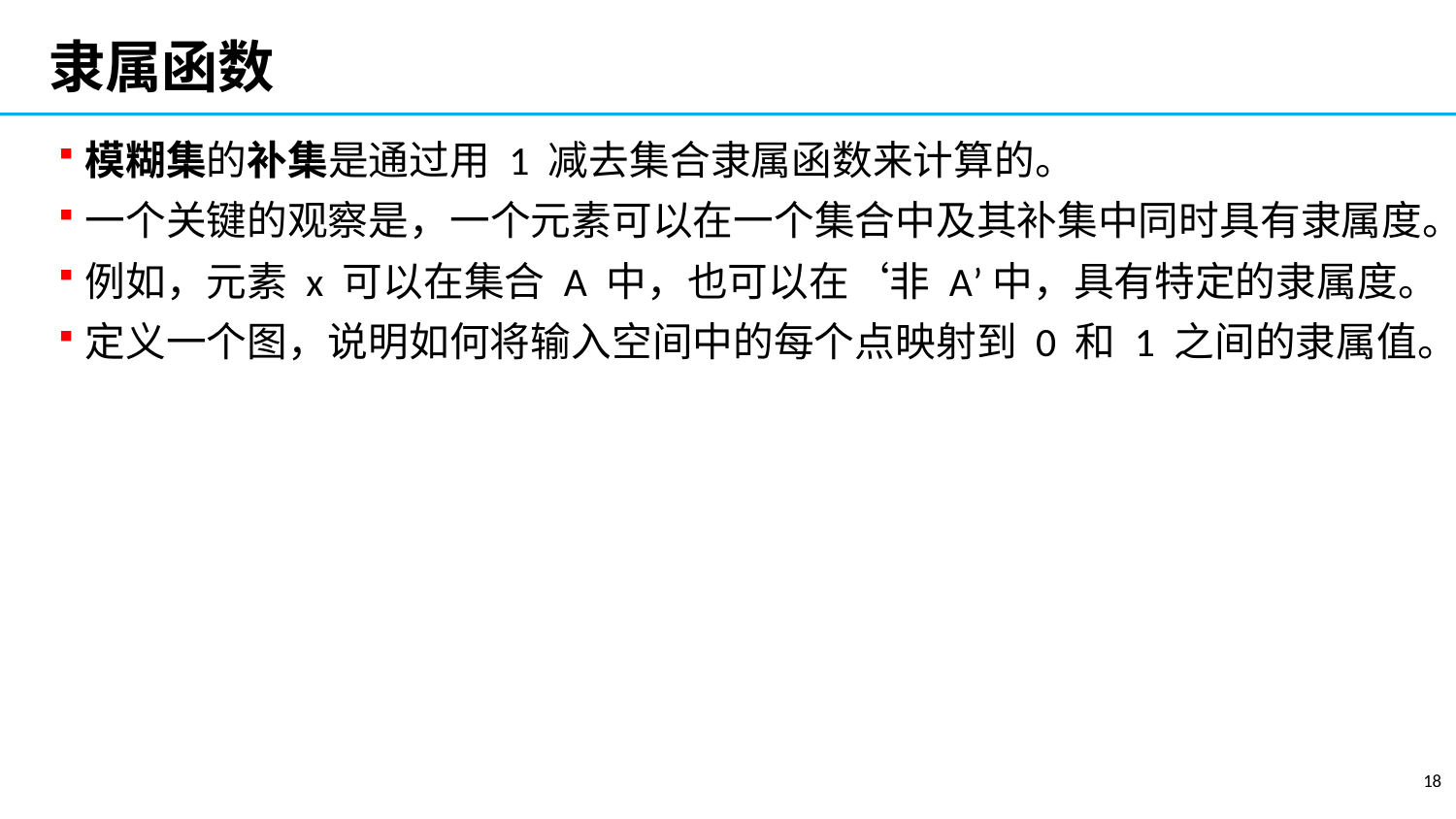

# 隶属函数

模糊集的补集是通过用 1 减去集合隶属函数来计算的。
一个关键的观察是，一个元素可以在一个集合中及其补集中同时具有隶属度。
例如，元素 x 可以在集合 A 中，也可以在‘非 A’中，具有特定的隶属度。
定义一个图，说明如何将输入空间中的每个点映射到 0 和 1 之间的隶属值。
18